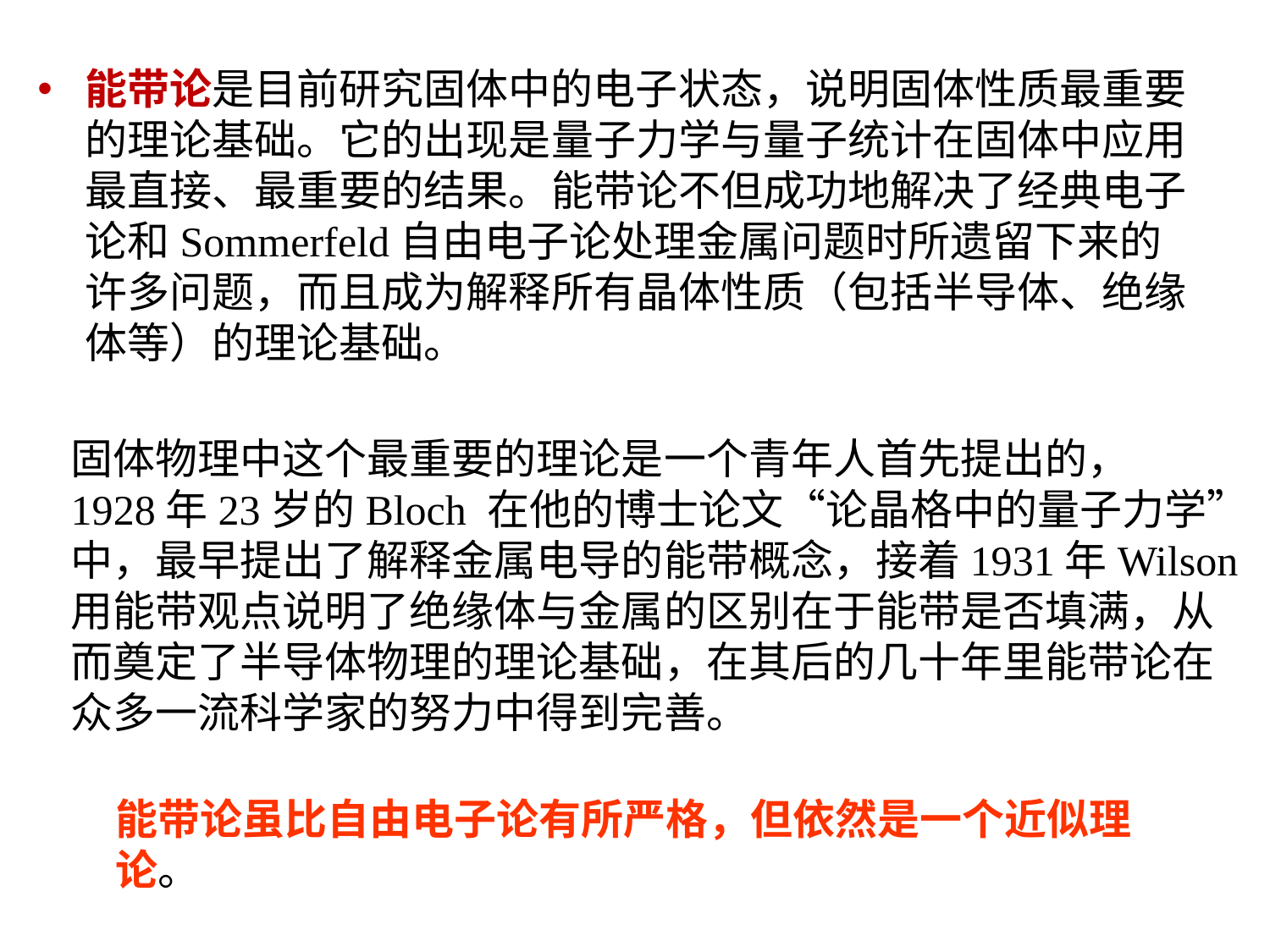

能带论是目前研究固体中的电子状态，说明固体性质最重要的理论基础。它的出现是量子力学与量子统计在固体中应用最直接、最重要的结果。能带论不但成功地解决了经典电子论和Sommerfeld自由电子论处理金属问题时所遗留下来的许多问题，而且成为解释所有晶体性质（包括半导体、绝缘体等）的理论基础。
固体物理中这个最重要的理论是一个青年人首先提出的，
1928年23岁的Bloch 在他的博士论文“论晶格中的量子力学”
中，最早提出了解释金属电导的能带概念，接着1931年Wilson
用能带观点说明了绝缘体与金属的区别在于能带是否填满，从
而奠定了半导体物理的理论基础，在其后的几十年里能带论在
众多一流科学家的努力中得到完善。
能带论虽比自由电子论有所严格，但依然是一个近似理论。